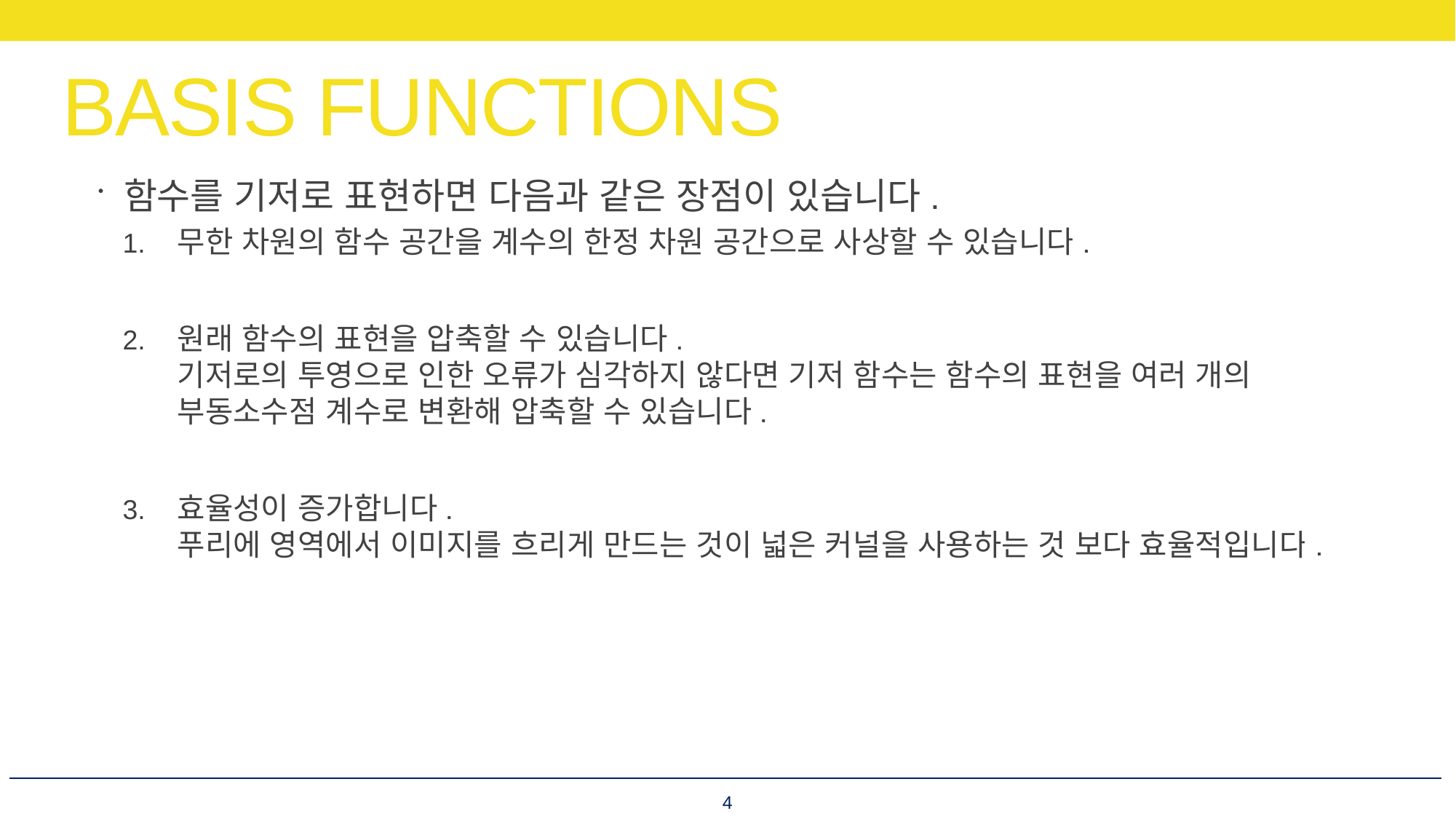

# BASIS FUNCTIONS
함수를 기저로 표현하면 다음과 같은 장점이 있습니다.
무한 차원의 함수 공간을 계수의 한정 차원 공간으로 사상할 수 있습니다.

원래 함수의 표현을 압축할 수 있습니다.
기저로의 투영으로 인한 오류가 심각하지 않다면 기저 함수는 함수의 표현을 여러 개의 부동소수점 계수로 변환해 압축할 수 있습니다.

효율성이 증가합니다.
푸리에 영역에서 이미지를 흐리게 만드는 것이 넓은 커널을 사용하는 것 보다 효율적입니다.

4